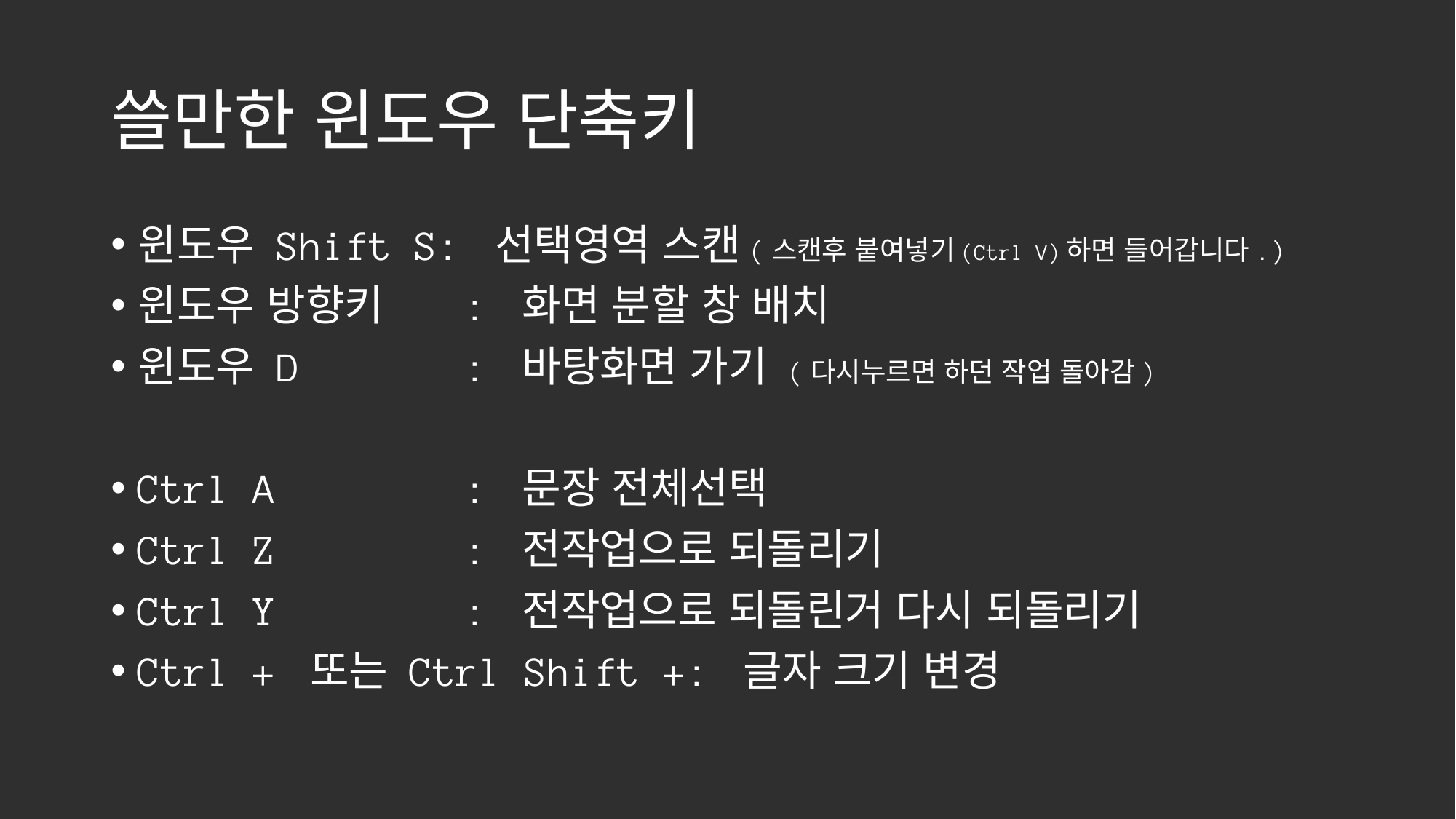

# 쓸만한 윈도우 단축키
윈도우 Shift S: 선택영역 스캔(스캔후 붙여넣기(Ctrl V)하면 들어갑니다.)
윈도우 방향키	: 화면 분할 창 배치
윈도우 D		: 바탕화면 가기 (다시누르면 하던 작업 돌아감)

Ctrl A		: 문장 전체선택
Ctrl Z		: 전작업으로 되돌리기
Ctrl Y		: 전작업으로 되돌린거 다시 되돌리기
Ctrl + 또는 Ctrl Shift +: 글자 크기 변경